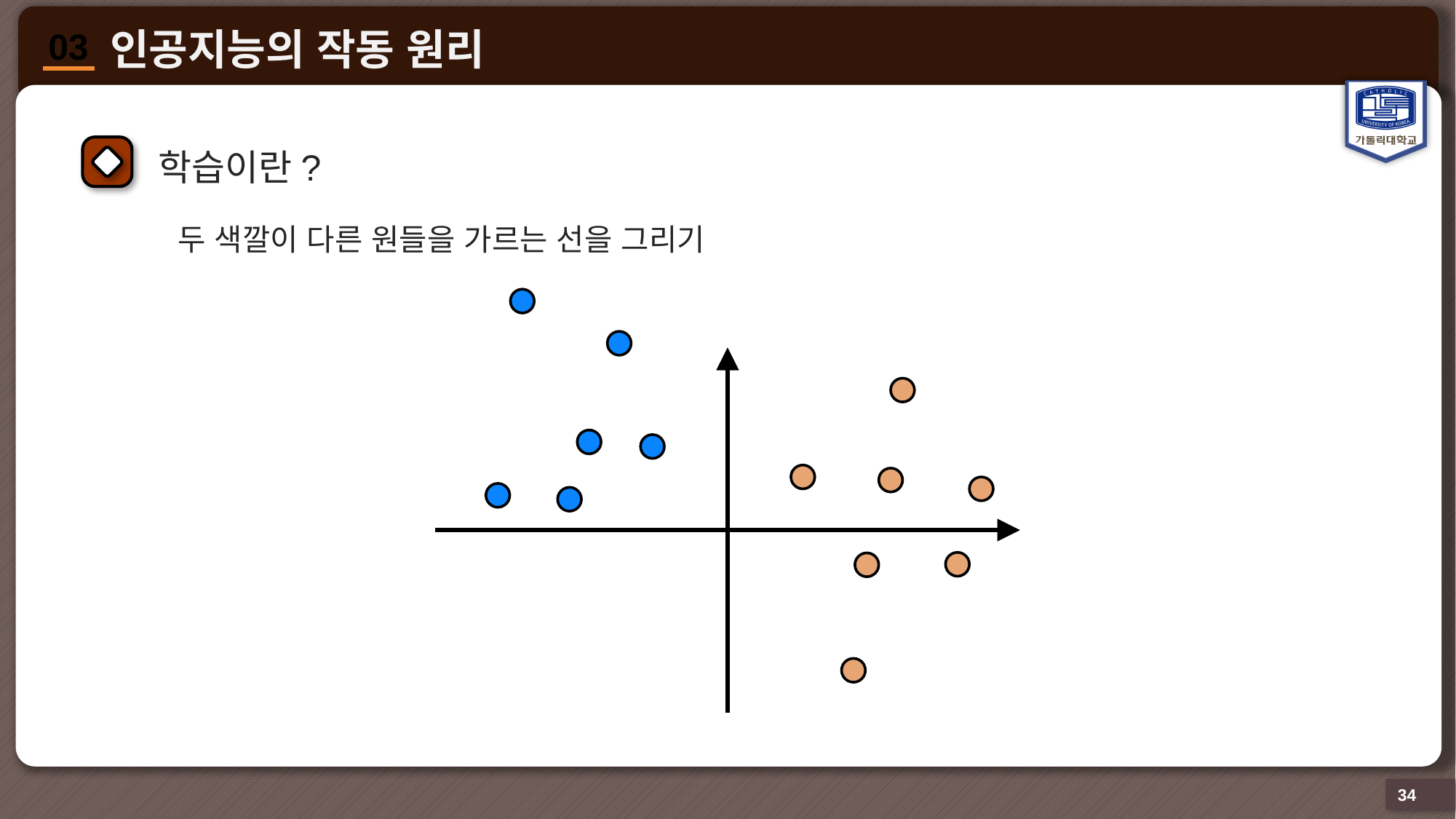

학습이란?

두 색깔이 다른 원들을 가르는 선을 그리기

34